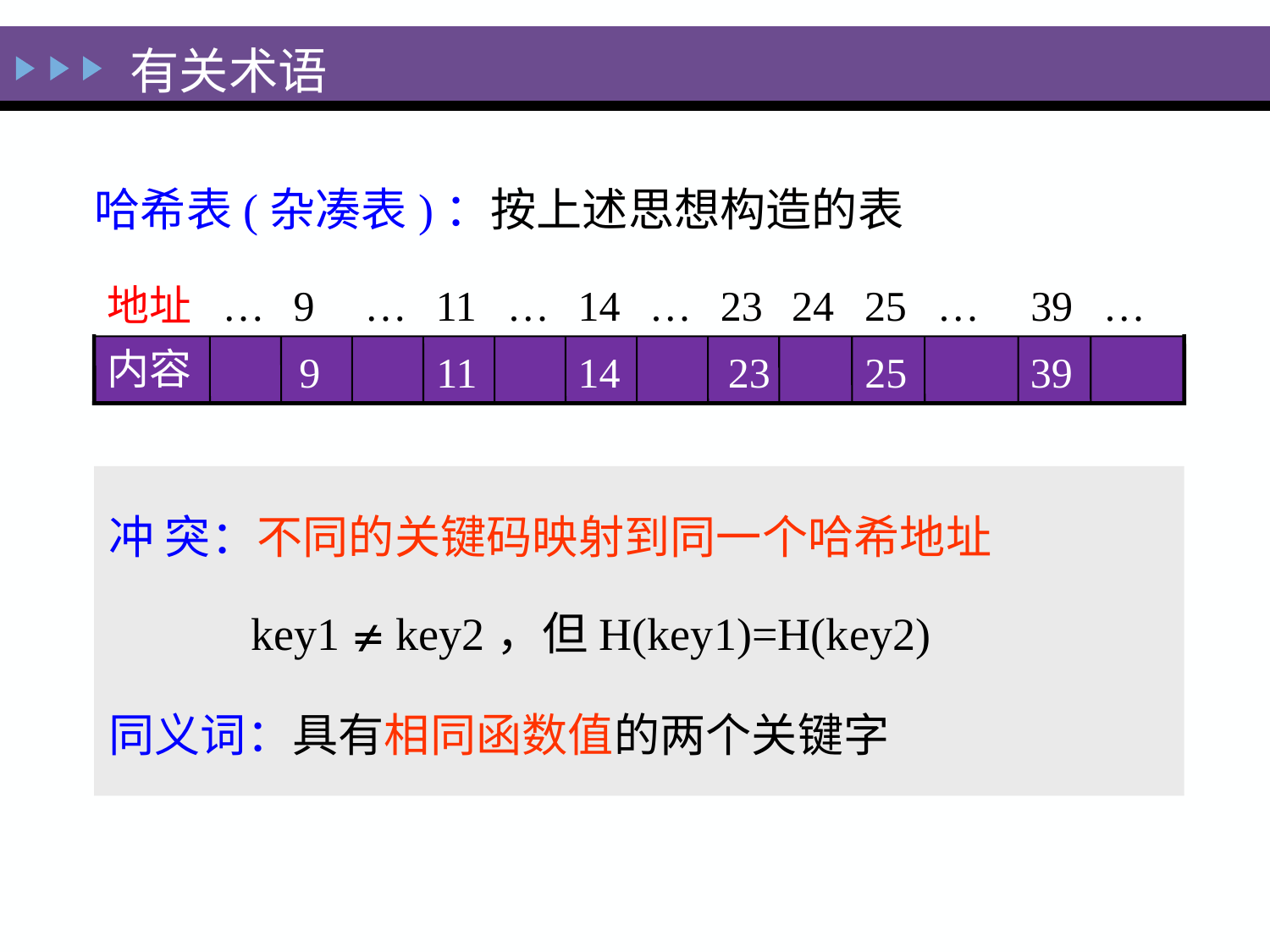

有关术语
哈希表(杂凑表)：按上述思想构造的表
地址

…

9

…

11

…

14

…

23

24

25

…

39

…

9
11
14
23
25
39
内容

冲 突：不同的关键码映射到同一个哈希地址
key1 ≠ key2，但H(key1)=H(key2)
同义词：具有相同函数值的两个关键字